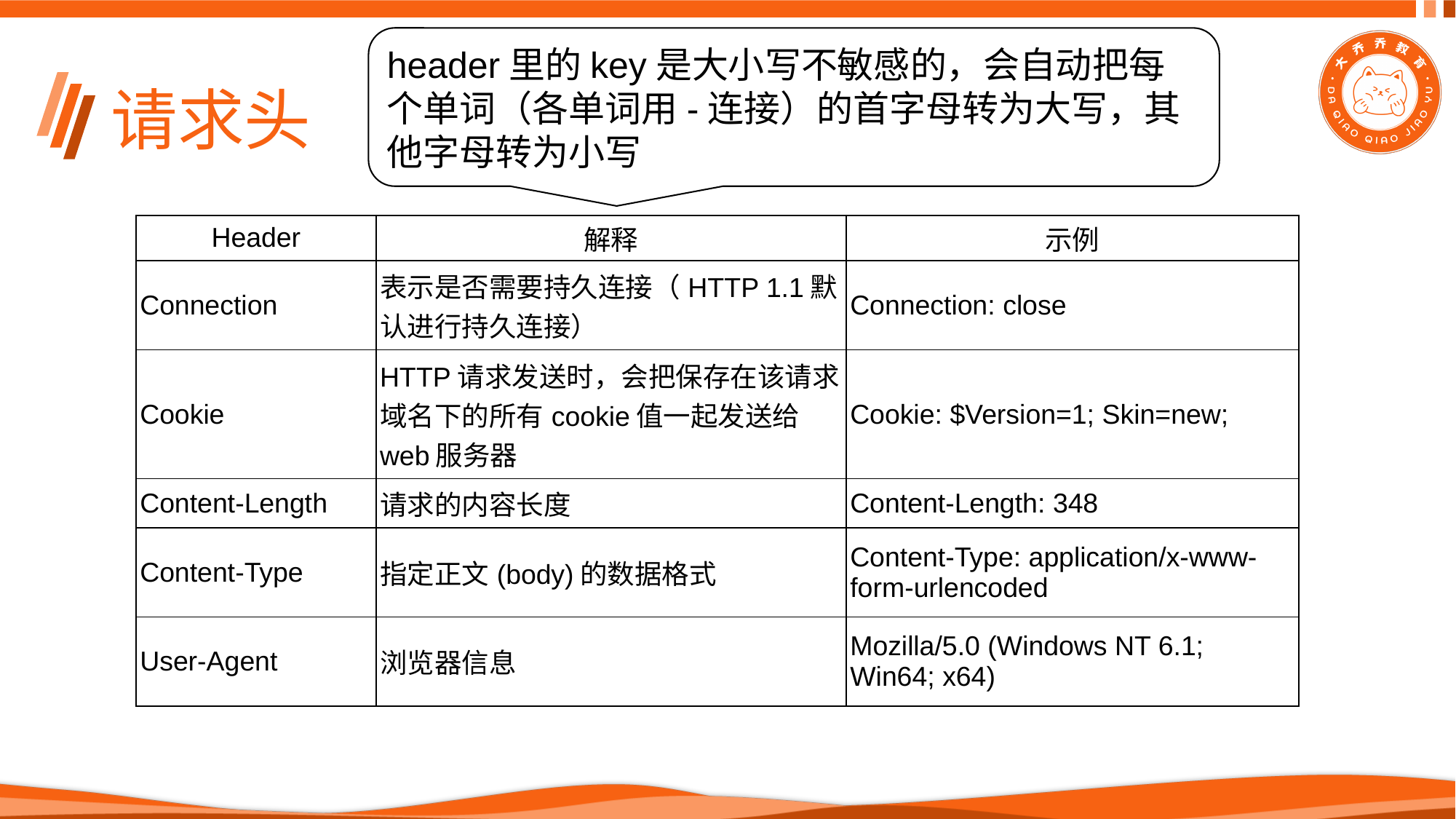

header里的key是大小写不敏感的，会自动把每个单词（各单词用-连接）的首字母转为大写，其他字母转为小写
# 请求头
| Header | 解释 | 示例 |
| --- | --- | --- |
| Connection | 表示是否需要持久连接（HTTP 1.1默认进行持久连接） | Connection: close |
| Cookie | HTTP请求发送时，会把保存在该请求域名下的所有cookie值一起发送给web服务器 | Cookie: $Version=1; Skin=new; |
| Content-Length | 请求的内容长度 | Content-Length: 348 |
| Content-Type | 指定正文(body)的数据格式 | Content-Type: application/x-www-form-urlencoded |
| User-Agent | 浏览器信息 | Mozilla/5.0 (Windows NT 6.1; Win64; x64) |